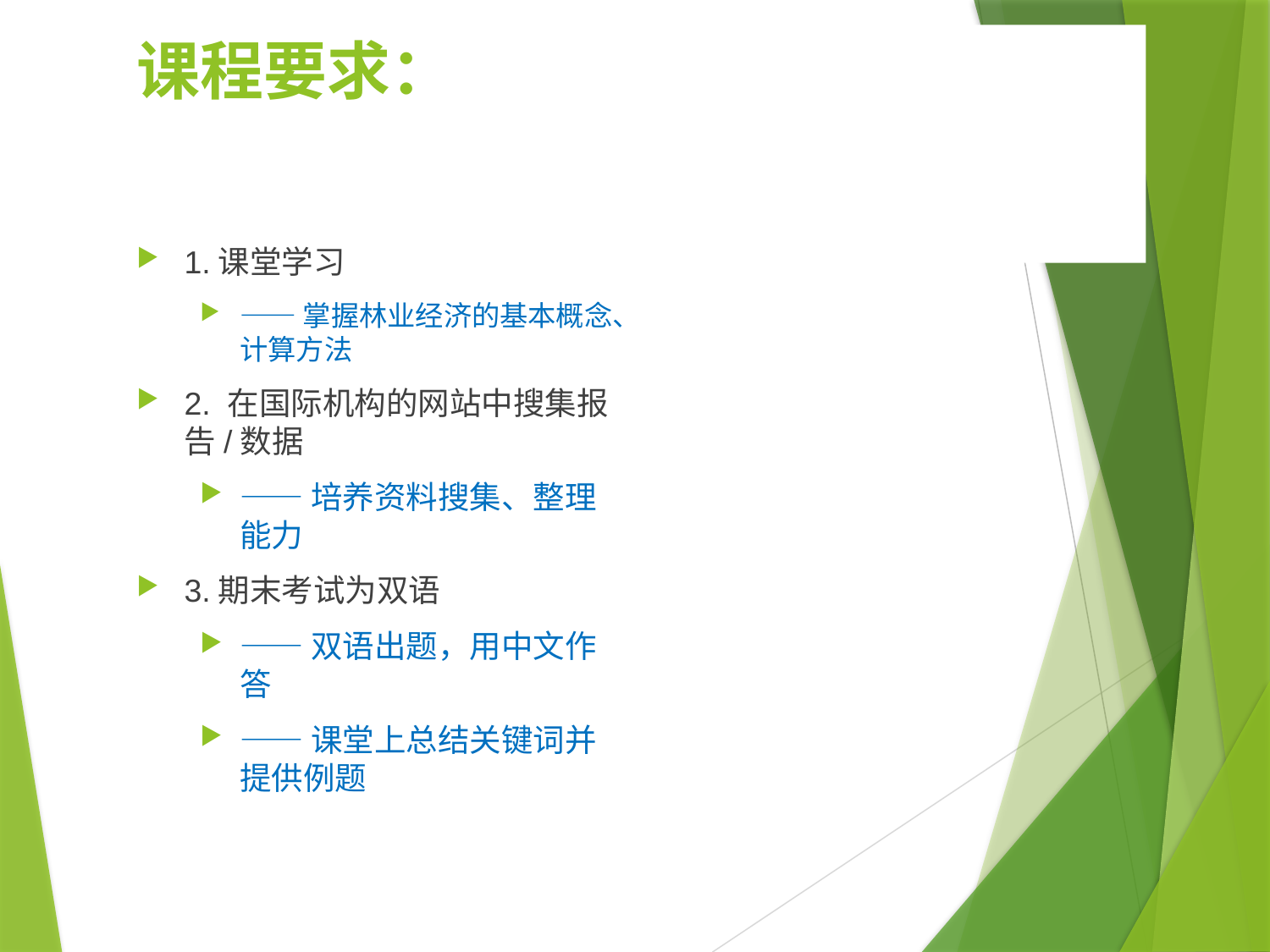

# 课程要求：
1.课堂学习
——掌握林业经济的基本概念、计算方法
2. 在国际机构的网站中搜集报告/数据
——培养资料搜集、整理能力
3.期末考试为双语
——双语出题，用中文作答
——课堂上总结关键词并提供例题